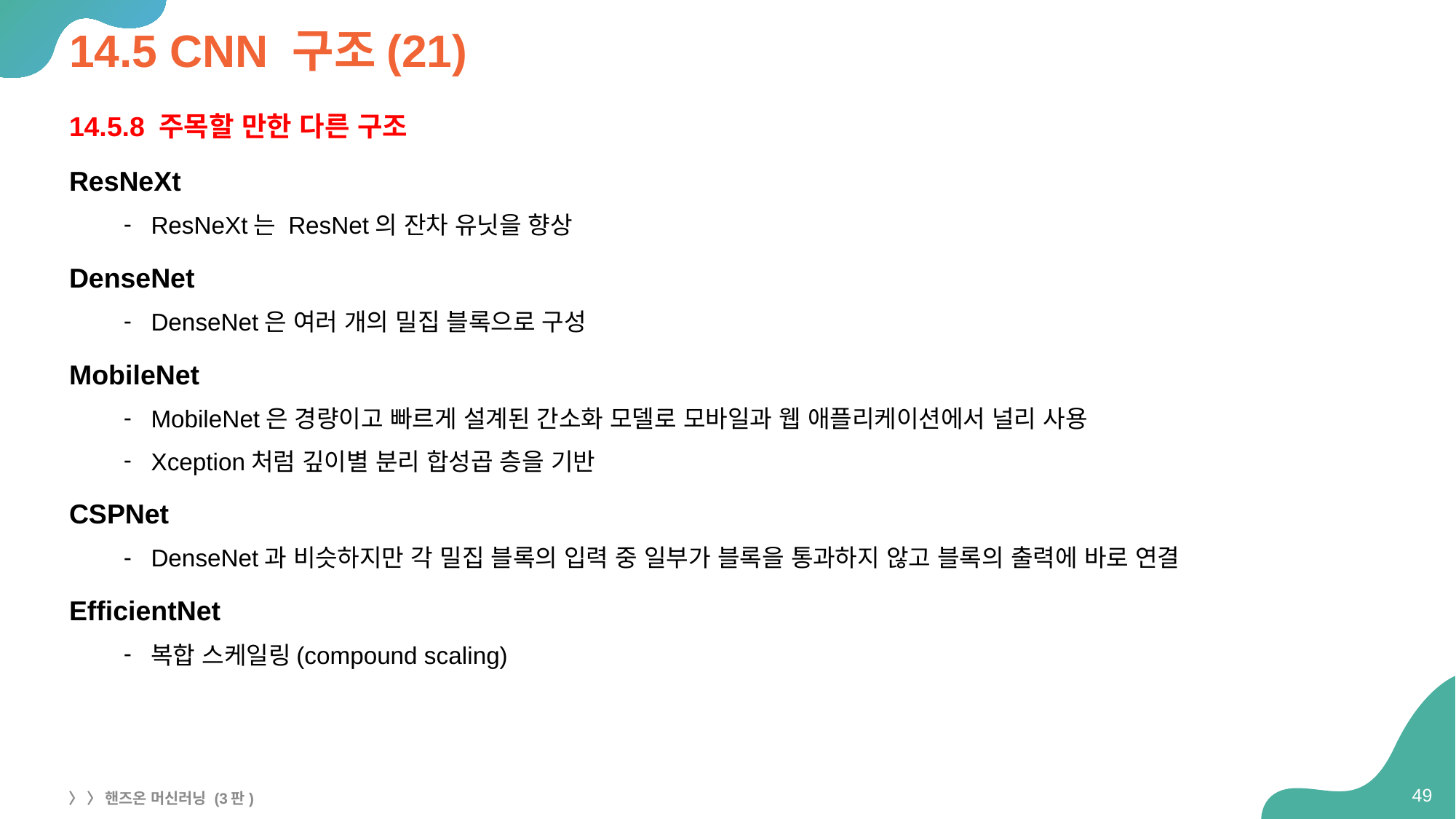

# 14.5 CNN 구조(21)
14.5.8 주목할 만한 다른 구조
ResNeXt
ResNeXt는 ResNet의 잔차 유닛을 향상
DenseNet
DenseNet은 여러 개의 밀집 블록으로 구성
MobileNet
MobileNet은 경량이고 빠르게 설계된 간소화 모델로 모바일과 웹 애플리케이션에서 널리 사용
Xception처럼 깊이별 분리 합성곱 층을 기반
CSPNet
DenseNet과 비슷하지만 각 밀집 블록의 입력 중 일부가 블록을 통과하지 않고 블록의 출력에 바로 연결
EfficientNet
복합 스케일링(compound scaling)
49
〉 〉 핸즈온 머신러닝 (3판)